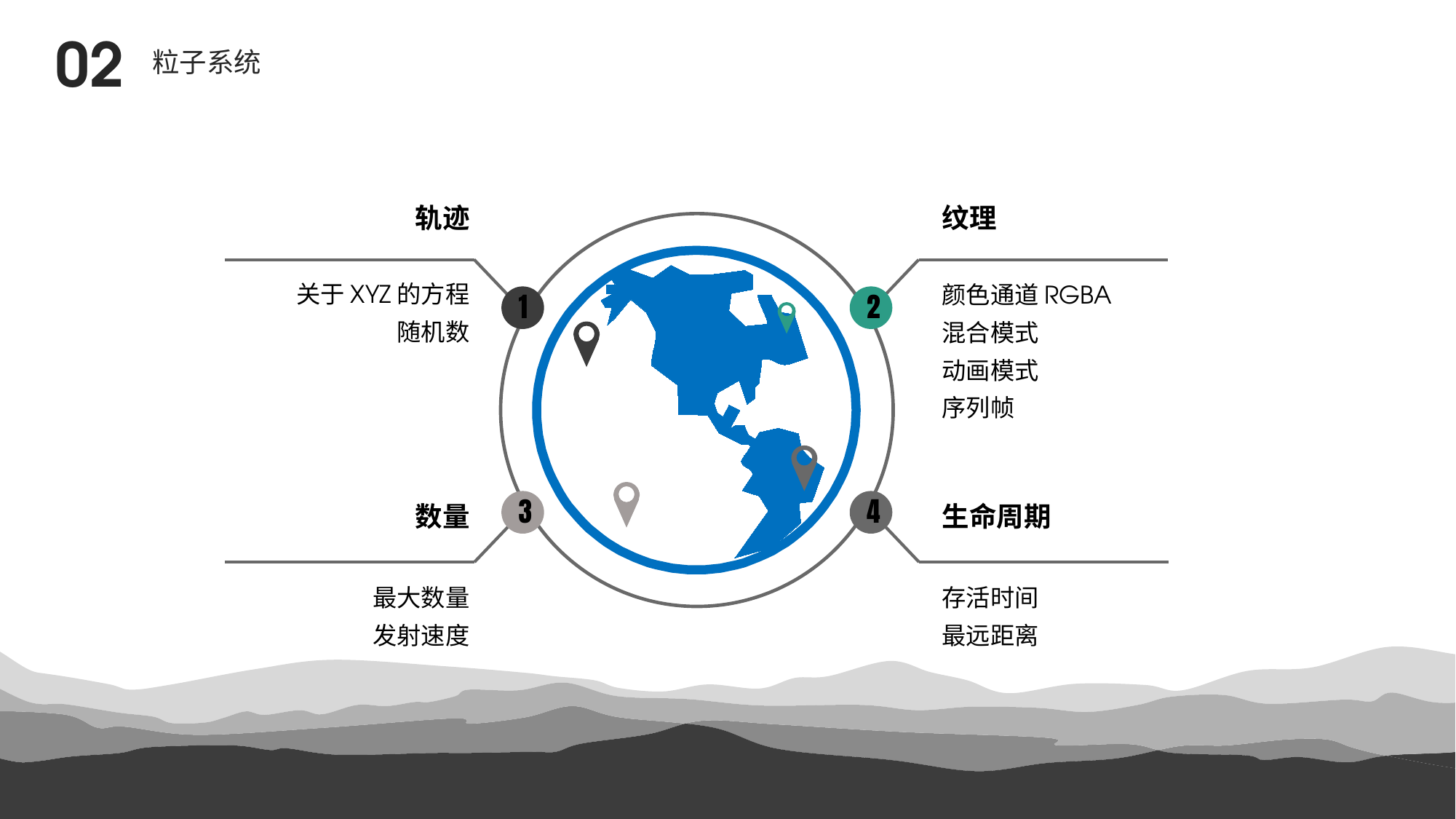

02
粒子系统
轨迹
纹理

关于XYZ的方程
随机数

颜色通道RGBA
混合模式
动画模式
序列帧
1
2

3
4
数量
生命周期
最大数量
发射速度
存活时间
最远距离